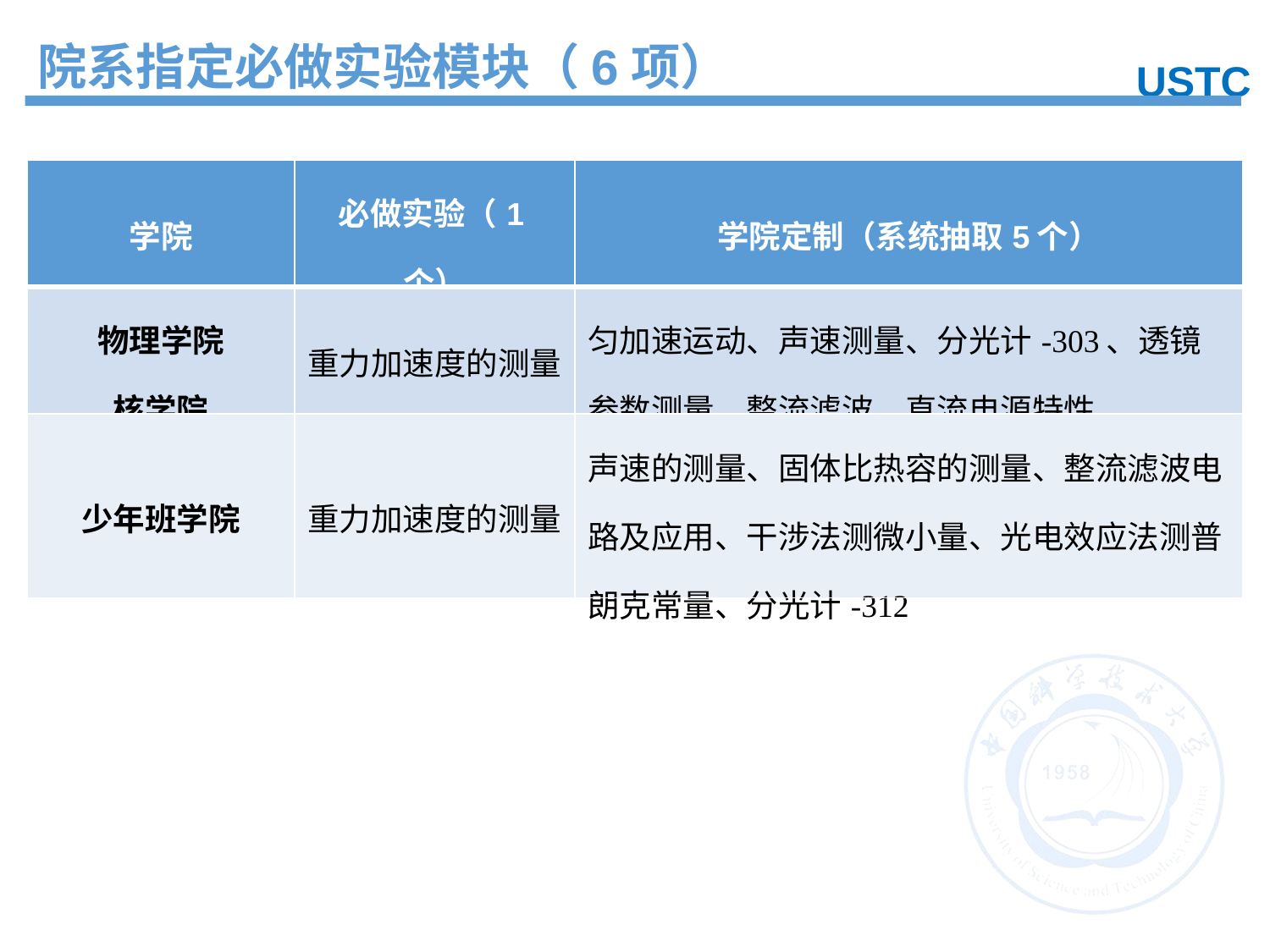

院系指定必做实验模块（6项）
USTC

| 学院 | 必做实验（1个） | 学院定制（系统抽取5个） |
| --- | --- | --- |
| 物理学院 核学院 | 重力加速度的测量 | 匀加速运动、声速测量、分光计-303、透镜参数测量、整流滤波、直流电源特性 |
| 少年班学院 | 重力加速度的测量 | 声速的测量、固体比热容的测量、整流滤波电路及应用、干涉法测微小量、光电效应法测普朗克常量、分光计-312 |